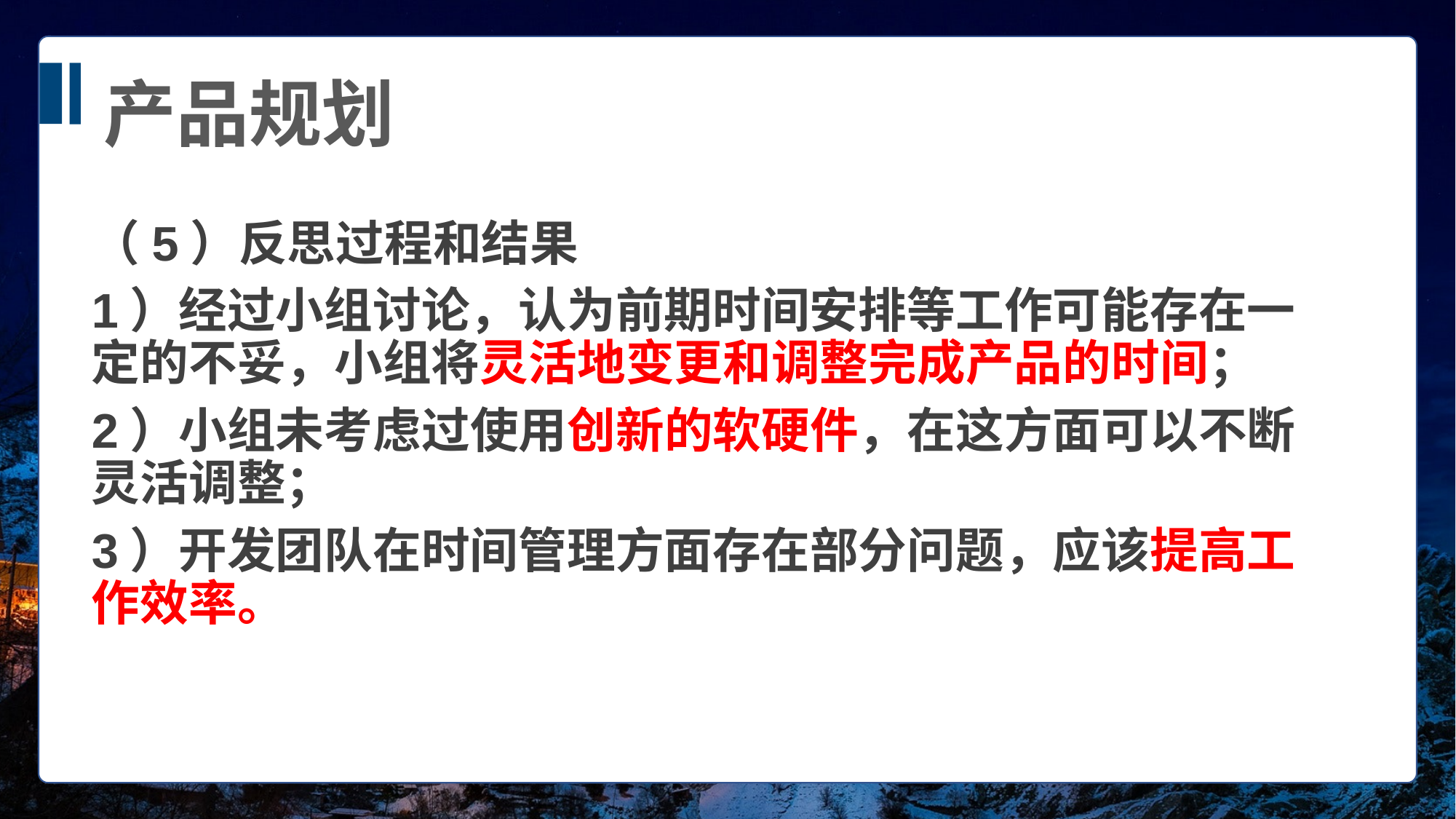

产品规划
（5）反思过程和结果
1）经过小组讨论，认为前期时间安排等工作可能存在一定的不妥，小组将灵活地变更和调整完成产品的时间；
2）小组未考虑过使用创新的软硬件，在这方面可以不断灵活调整；
3）开发团队在时间管理方面存在部分问题，应该提高工作效率。